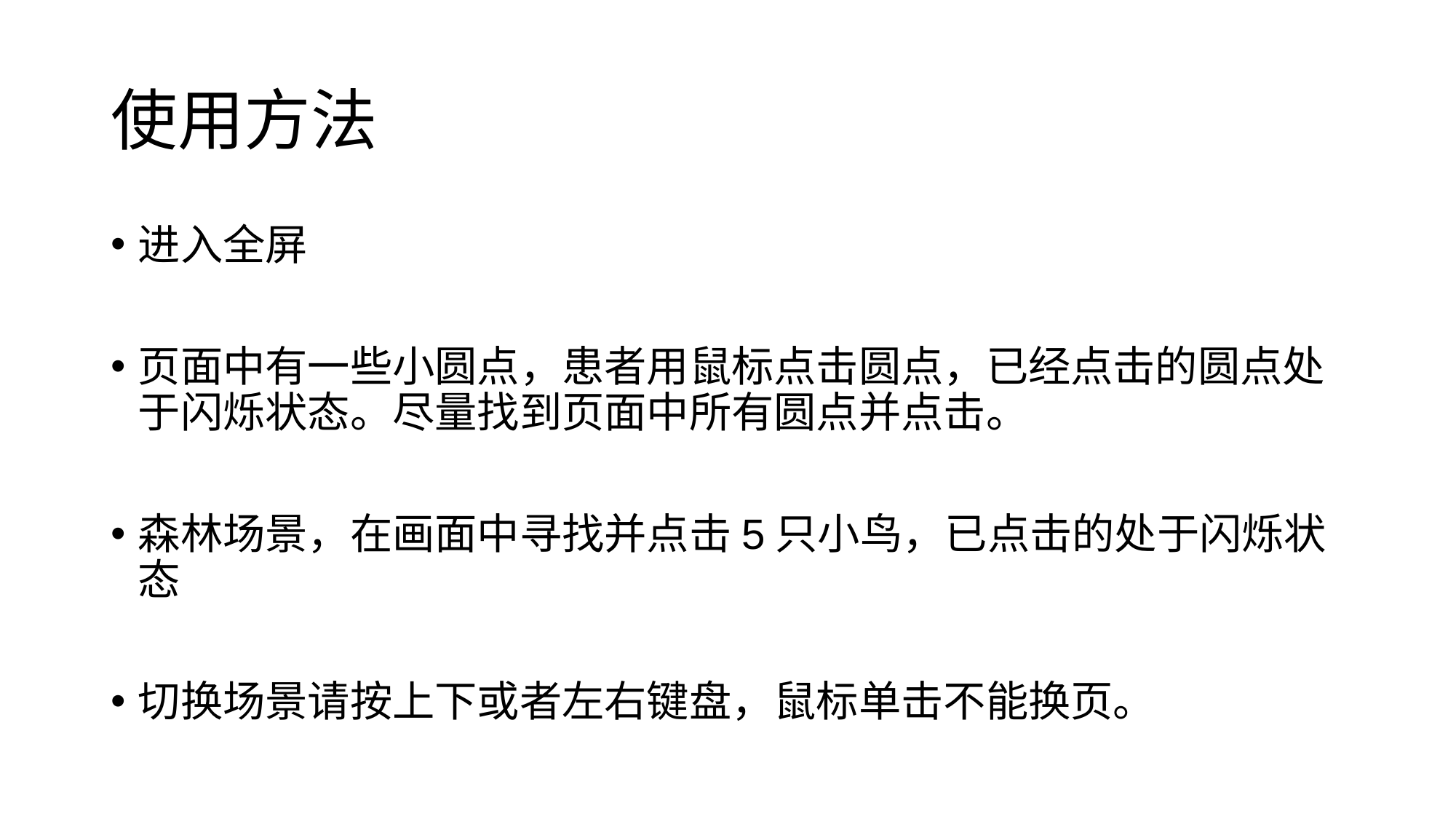

# 使用方法
进入全屏

页面中有一些小圆点，患者用鼠标点击圆点，已经点击的圆点处于闪烁状态。尽量找到页面中所有圆点并点击。

森林场景，在画面中寻找并点击5只小鸟，已点击的处于闪烁状态

切换场景请按上下或者左右键盘，鼠标单击不能换页。